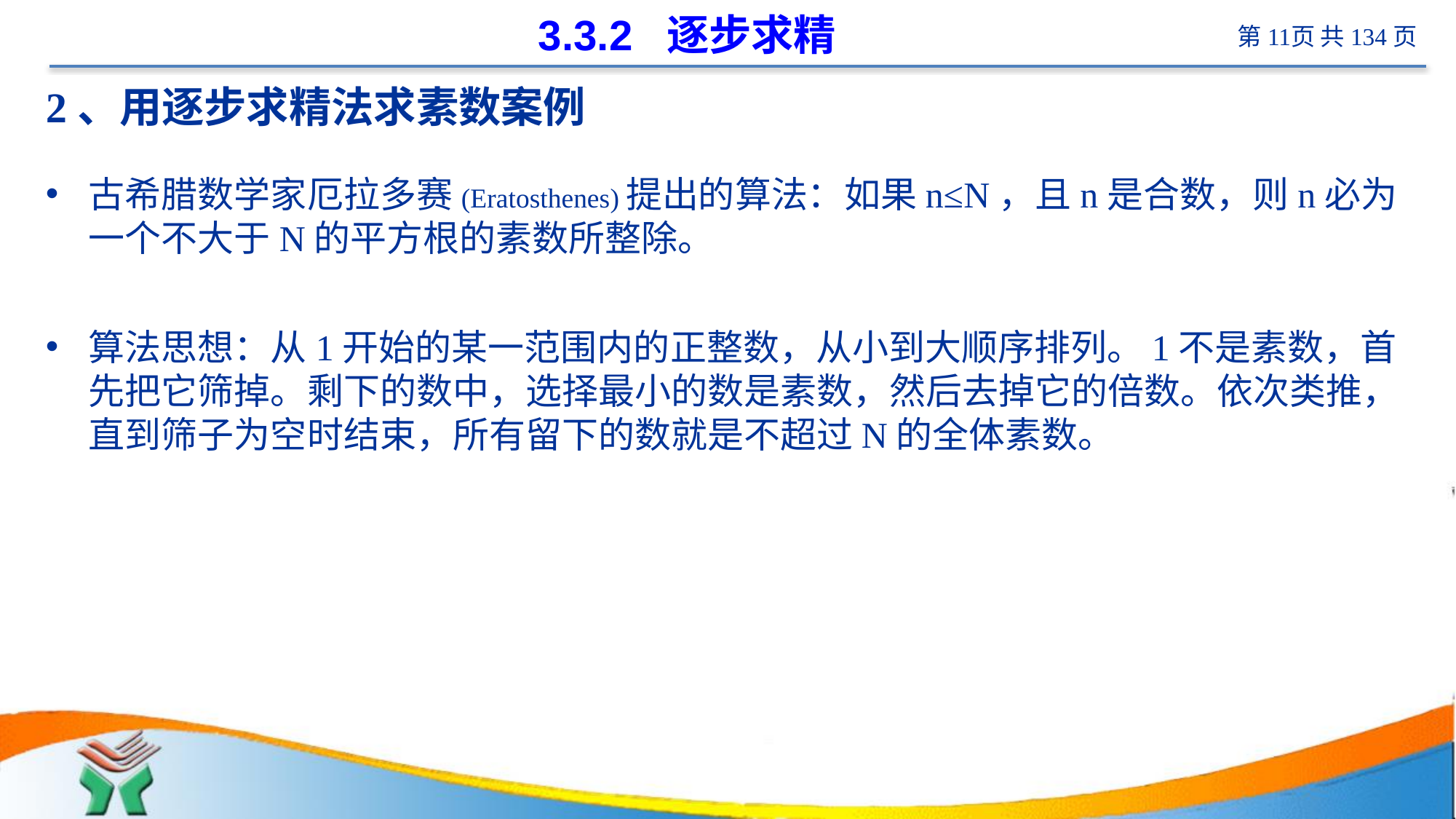

# 3.3.2  逐步求精
2、用逐步求精法求素数案例

古希腊数学家厄拉多赛(Eratosthenes)提出的算法：如果n≤N，且n是合数，则n必为一个不大于N的平方根的素数所整除。

算法思想：从1开始的某一范围内的正整数，从小到大顺序排列。1不是素数，首先把它筛掉。剩下的数中，选择最小的数是素数，然后去掉它的倍数。依次类推，直到筛子为空时结束，所有留下的数就是不超过N的全体素数。